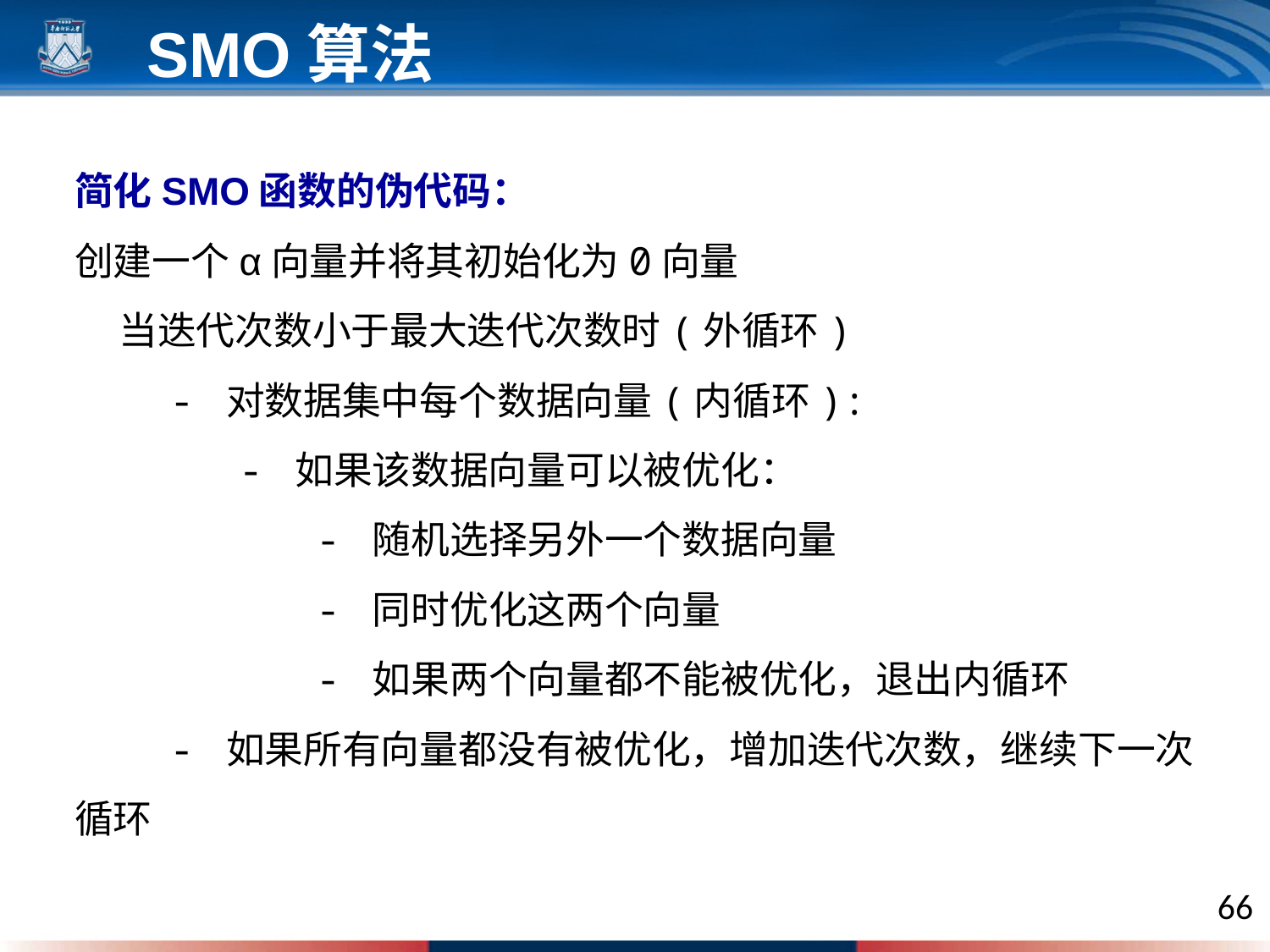

SMO算法
简化SMO函数的伪代码：
创建一个α向量并将其初始化为0向量
    当迭代次数小于最大迭代次数时(外循环)
　　 - 对数据集中每个数据向量(内循环):
　　　　- 如果该数据向量可以被优化：
　　　　　　- 随机选择另外一个数据向量
　　　　　　- 同时优化这两个向量
　　　　　　- 如果两个向量都不能被优化，退出内循环
　　 - 如果所有向量都没有被优化，增加迭代次数，继续下一次循环